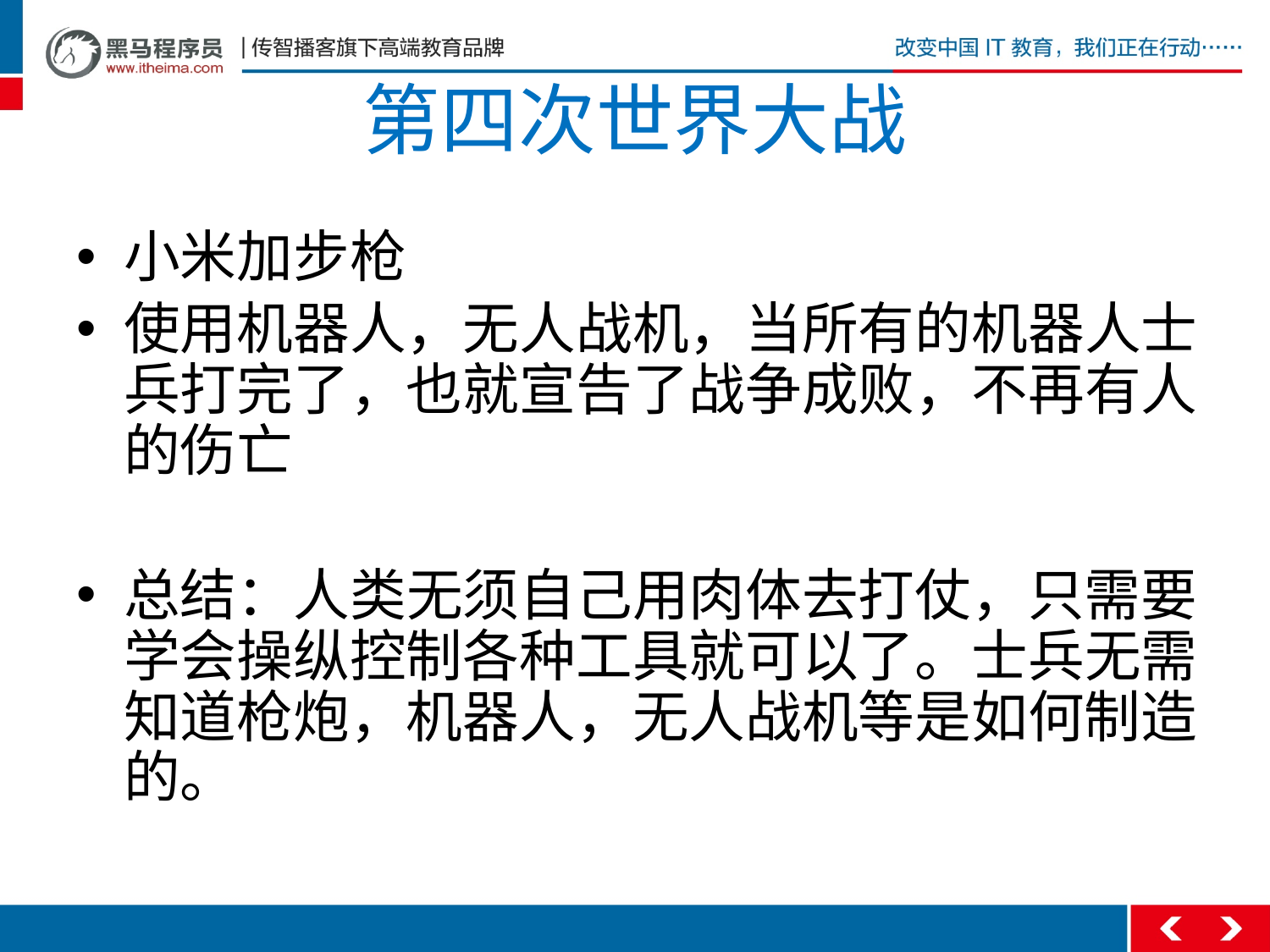

# 第四次世界大战
小米加步枪
使用机器人，无人战机，当所有的机器人士兵打完了，也就宣告了战争成败，不再有人的伤亡

总结：人类无须自己用肉体去打仗，只需要学会操纵控制各种工具就可以了。士兵无需知道枪炮，机器人，无人战机等是如何制造的。